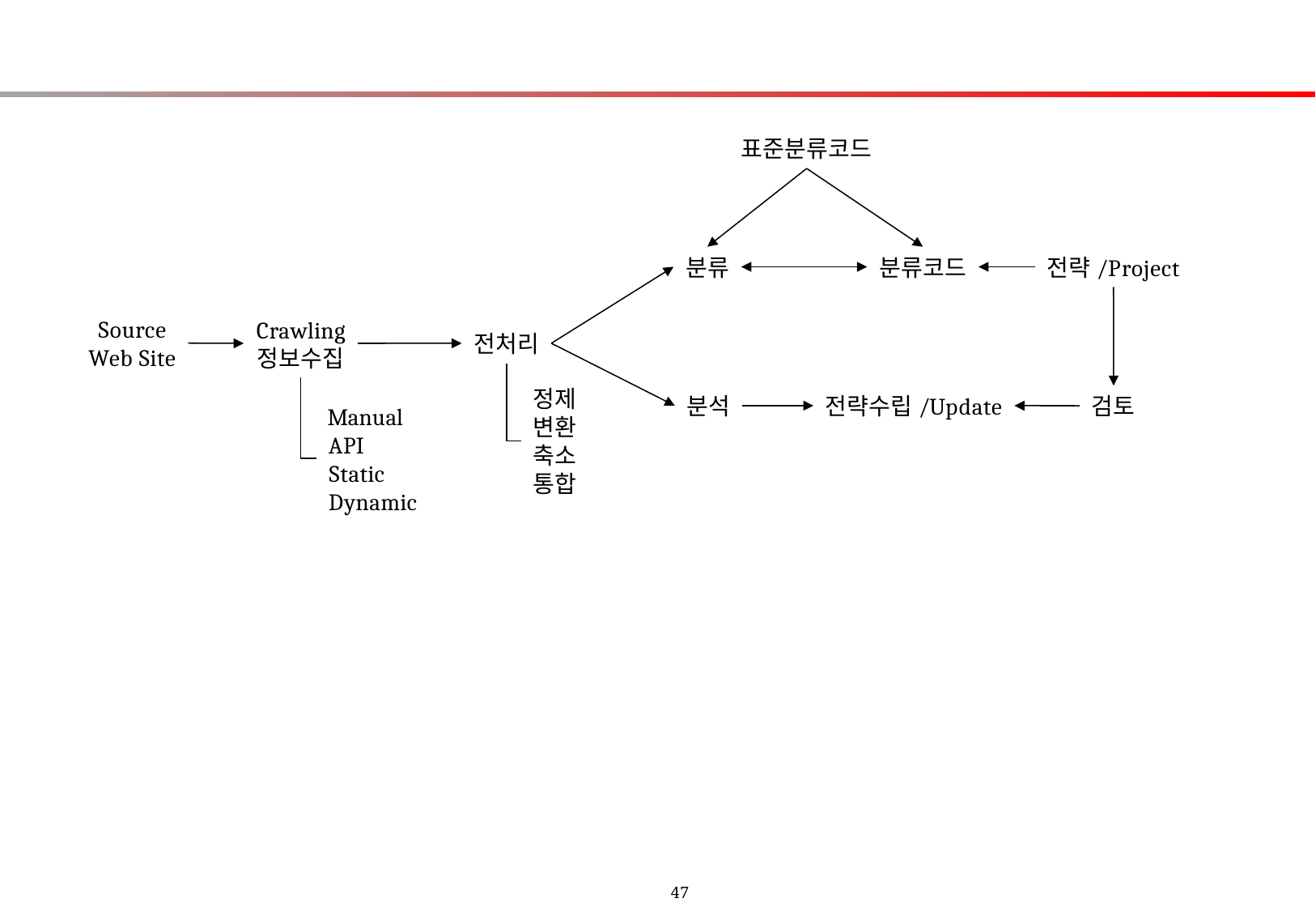

표준분류코드
분류
분류코드
전략/Project
Source
Web Site
Crawling
정보수집
전처리
정제
변환
축소
통합
분석
전략수립/Update
검토
Manual
API
Static
Dynamic
47